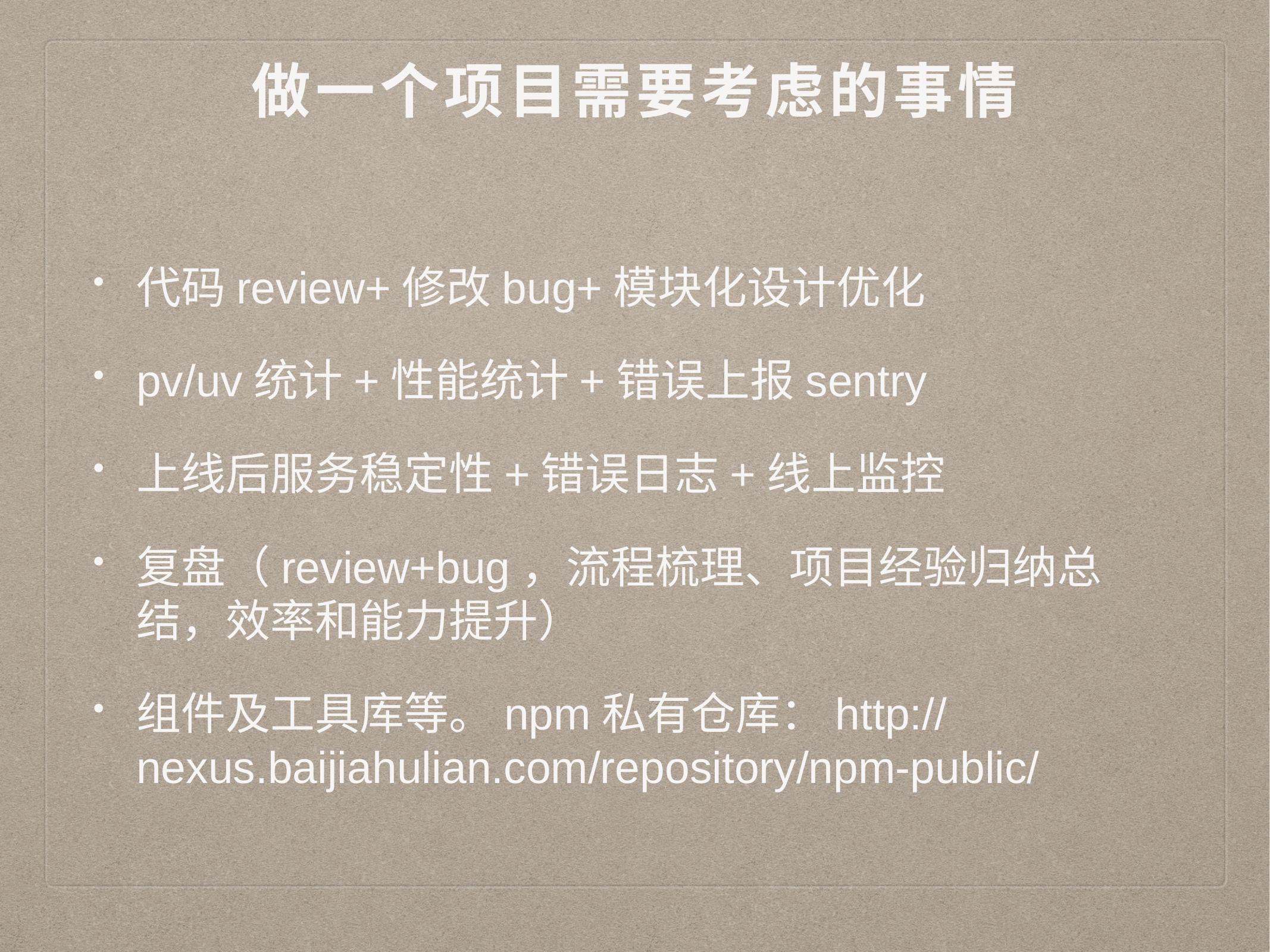

# 做一个项目需要考虑的事情
代码review+修改bug+模块化设计优化
pv/uv统计+性能统计+错误上报sentry
上线后服务稳定性+错误日志+线上监控
复盘（review+bug，流程梳理、项目经验归纳总结，效率和能力提升）
组件及工具库等。npm私有仓库：http://nexus.baijiahulian.com/repository/npm-public/